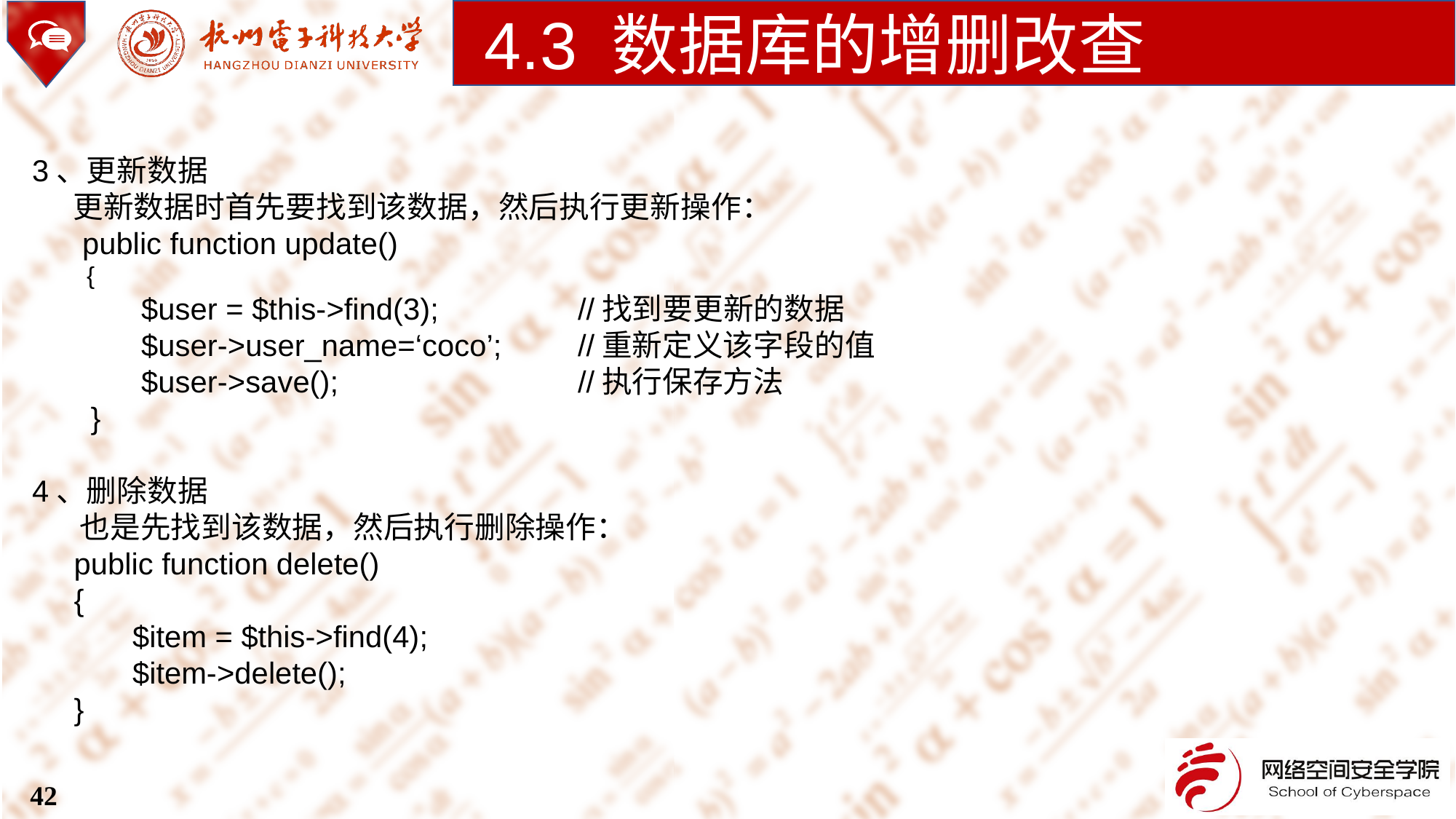

4.3 数据库的增删改查
3、更新数据
     更新数据时首先要找到该数据，然后执行更新操作：
      public function update()
{
        	$user = $this->find(3);		//找到要更新的数据
        	$user->user_name=‘coco’;	//重新定义该字段的值
        	$user->save();			//执行保存方法
       }

4、删除数据
      也是先找到该数据，然后执行删除操作：
     public function delete()
     {
            $item = $this->find(4);
            $item->delete();
     }
42